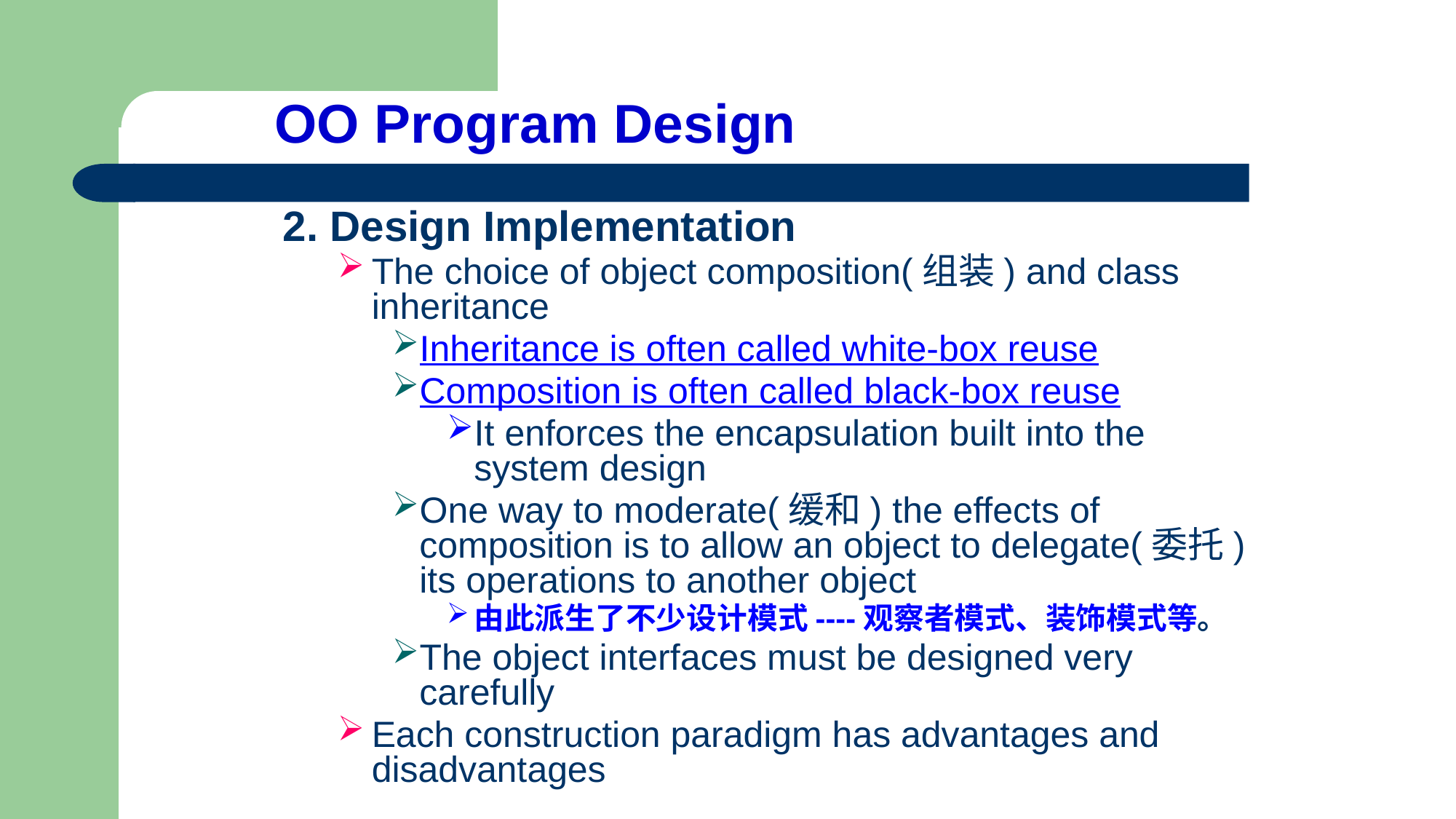

# OO Program Design
2. Design Implementation
The choice of object composition(组装) and class inheritance
Inheritance is often called white-box reuse
Composition is often called black-box reuse
It enforces the encapsulation built into the system design
One way to moderate(缓和) the effects of composition is to allow an object to delegate(委托) its operations to another object
由此派生了不少设计模式----观察者模式、装饰模式等。
The object interfaces must be designed very carefully
Each construction paradigm has advantages and disadvantages
486